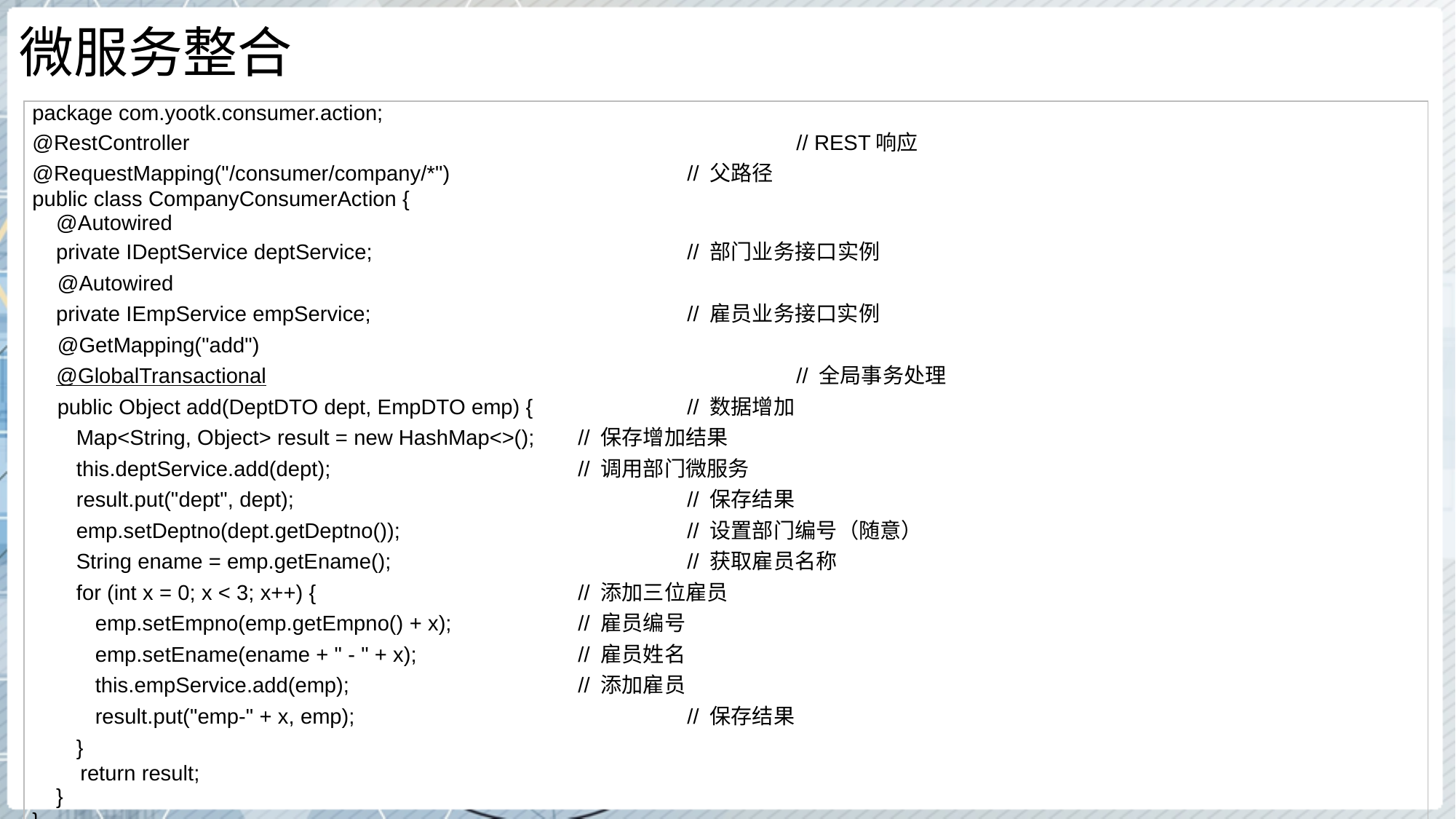

# 微服务整合
| package com.yootk.consumer.action; @RestController // REST响应 @RequestMapping("/consumer/company/\*") // 父路径 public class CompanyConsumerAction { @Autowired private IDeptService deptService; // 部门业务接口实例 @Autowired private IEmpService empService; // 雇员业务接口实例 @GetMapping("add") @GlobalTransactional // 全局事务处理 public Object add(DeptDTO dept, EmpDTO emp) { // 数据增加 Map<String, Object> result = new HashMap<>(); // 保存增加结果 this.deptService.add(dept); // 调用部门微服务 result.put("dept", dept); // 保存结果 emp.setDeptno(dept.getDeptno()); // 设置部门编号（随意） String ename = emp.getEname(); // 获取雇员名称 for (int x = 0; x < 3; x++) { // 添加三位雇员 emp.setEmpno(emp.getEmpno() + x); // 雇员编号 emp.setEname(ename + " - " + x); // 雇员姓名 this.empService.add(emp); // 添加雇员 result.put("emp-" + x, emp); // 保存结果 } return result; } } |
| --- |